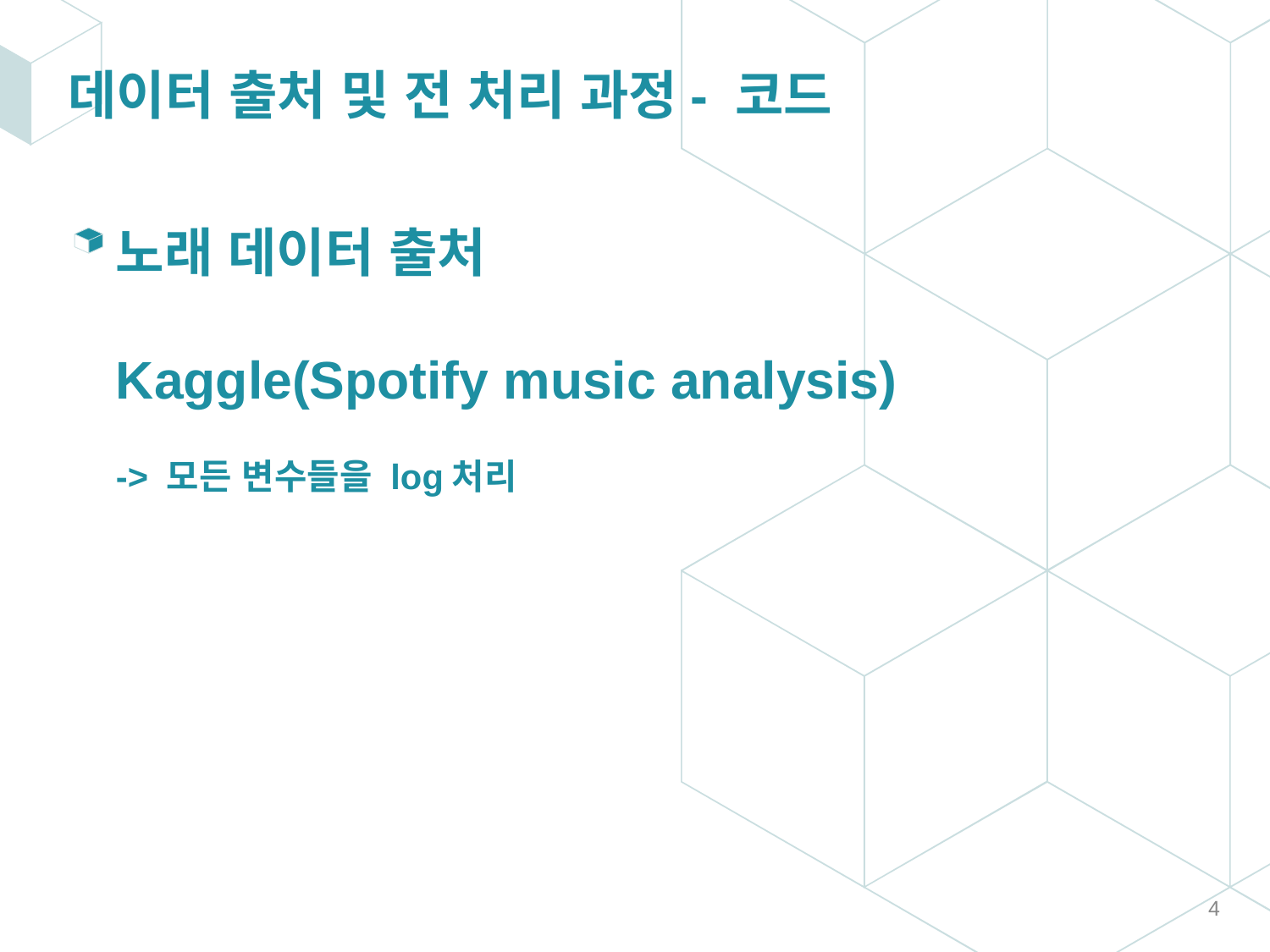

# 데이터 출처 및 전 처리 과정- 코드
노래 데이터 출처

Kaggle(Spotify music analysis)

-> 모든 변수들을 log처리
4